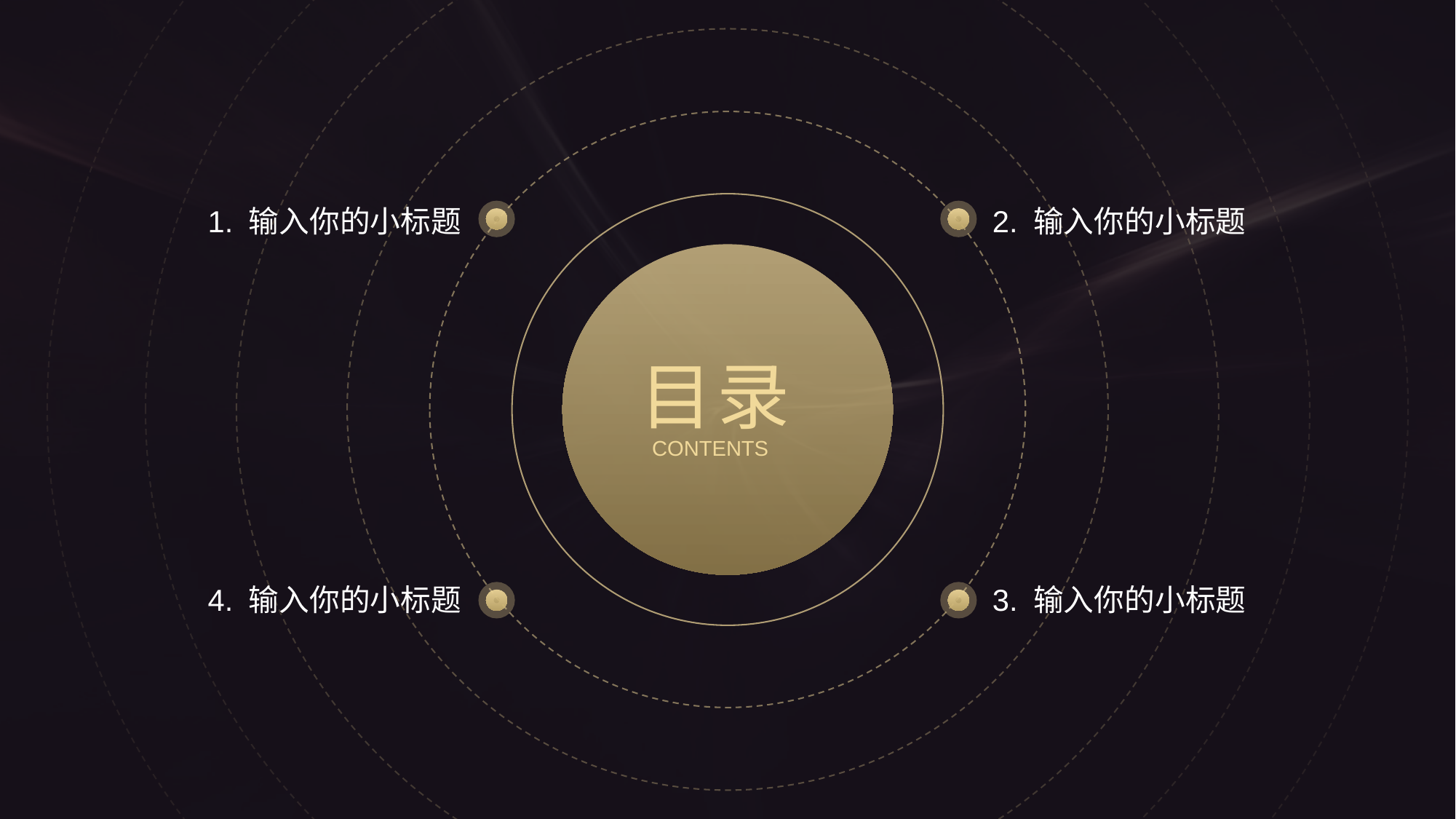

1. 输入你的小标题
2. 输入你的小标题

目录
CONTENTS
4. 输入你的小标题
3. 输入你的小标题